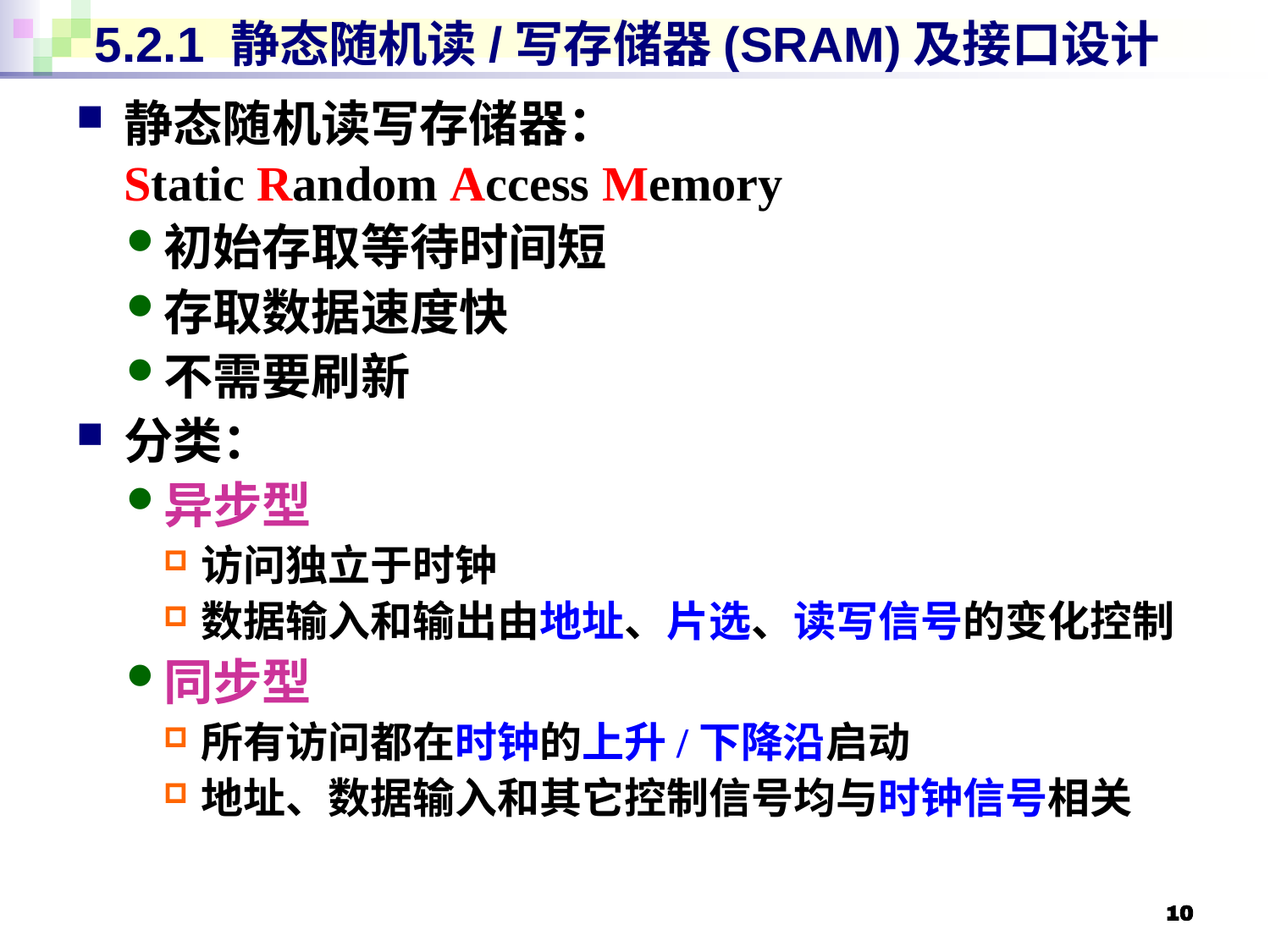

# 5.2.1 静态随机读/写存储器(SRAM)及接口设计
静态随机读写存储器：
Static Random Access Memory
初始存取等待时间短
存取数据速度快
不需要刷新
分类：
异步型
访问独立于时钟
数据输入和输出由地址、片选、读写信号的变化控制
同步型
所有访问都在时钟的上升/下降沿启动
地址、数据输入和其它控制信号均与时钟信号相关
10